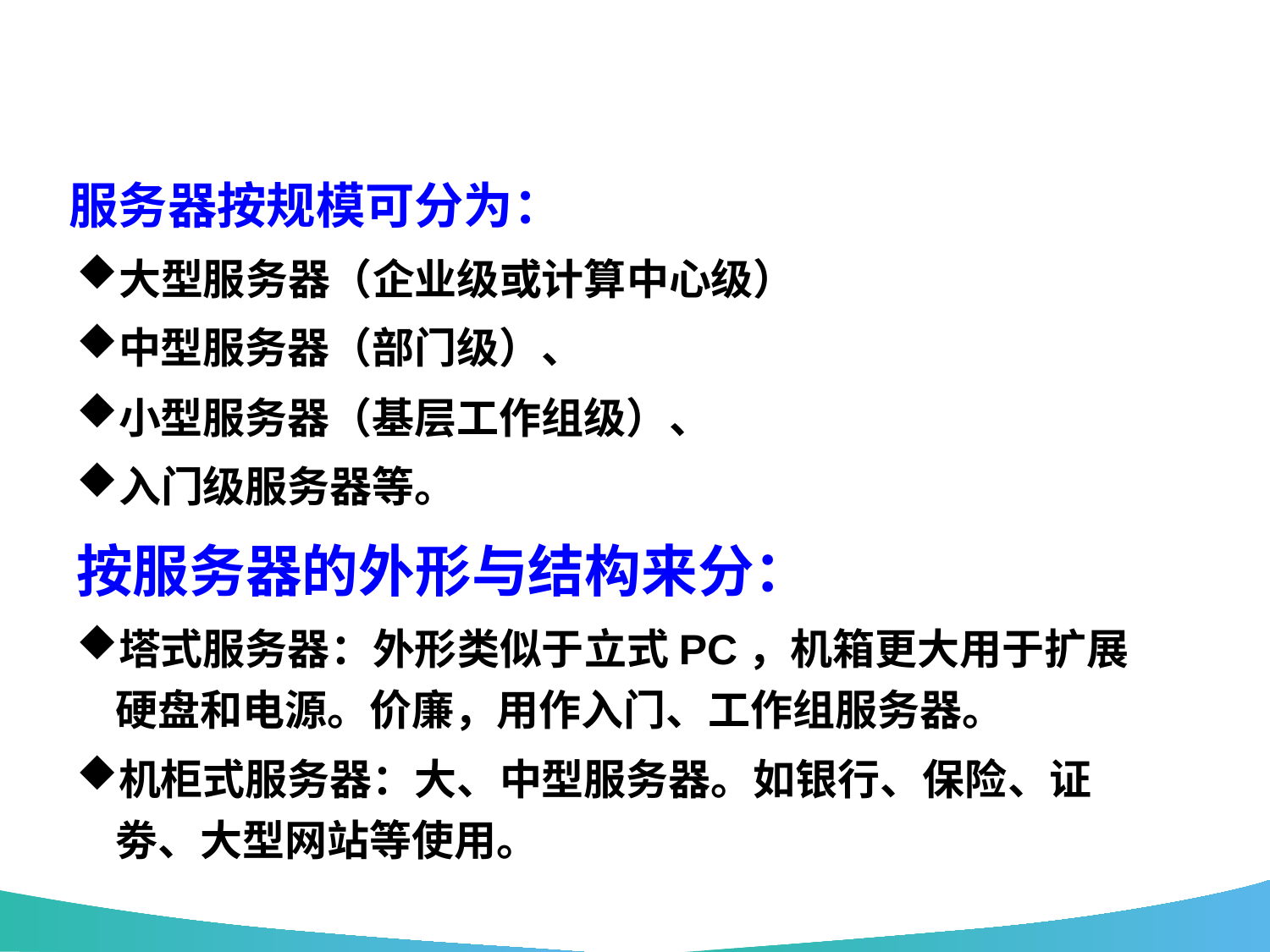

服务器按规模可分为：
大型服务器（企业级或计算中心级）
中型服务器（部门级）、
小型服务器（基层工作组级）、
入门级服务器等。
按服务器的外形与结构来分：
塔式服务器：外形类似于立式PC，机箱更大用于扩展硬盘和电源。价廉，用作入门、工作组服务器。
机柜式服务器：大、中型服务器。如银行、保险、证劵、大型网站等使用。